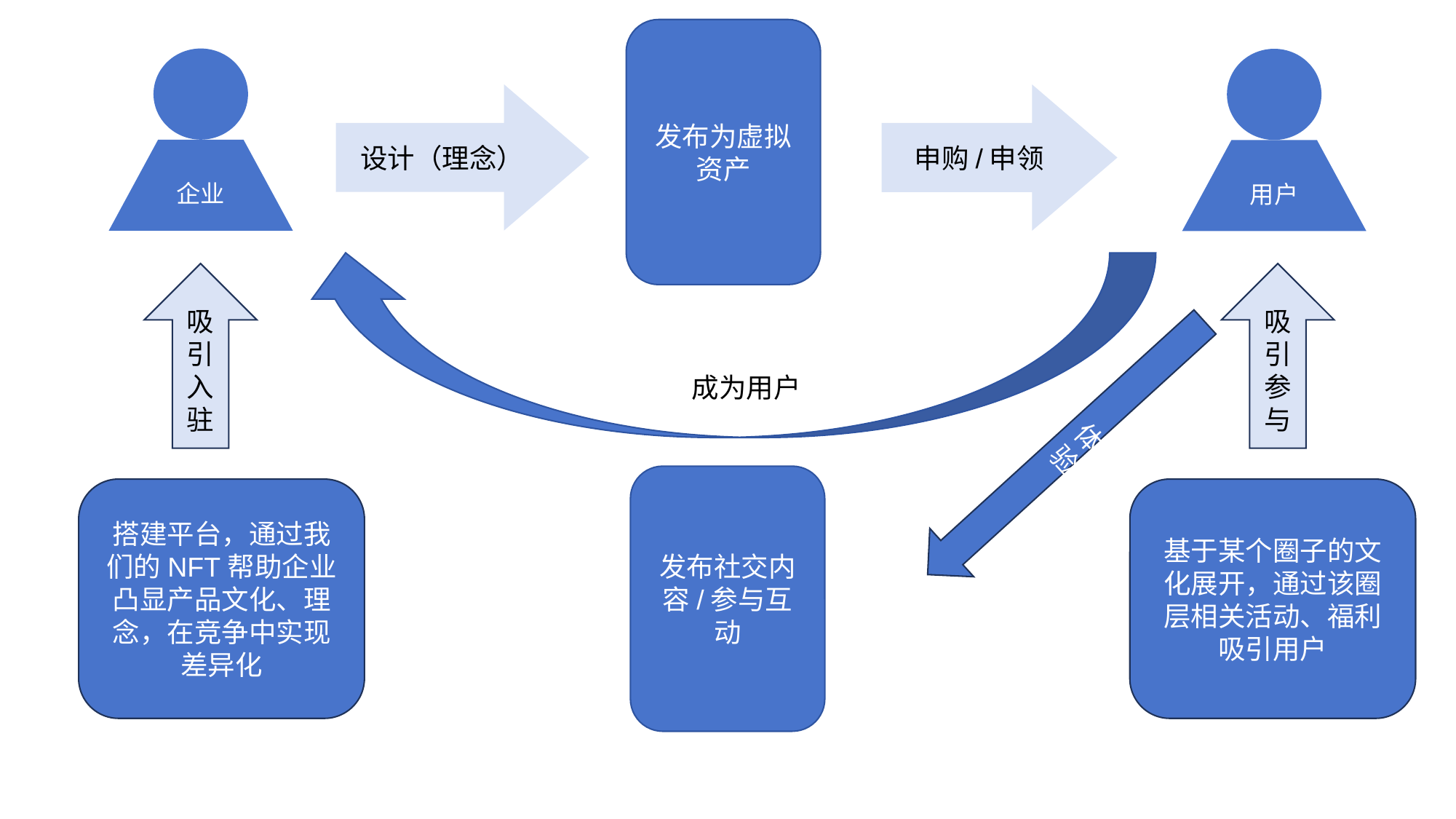

发布为虚拟资产

企业

用户
设计（理念）
申购/申领

体验
吸引入驻
吸引参与
成为用户
发布社交内容/参与互动
搭建平台，通过我们的NFT帮助企业凸显产品文化、理念，在竞争中实现差异化
基于某个圈子的文化展开，通过该圈层相关活动、福利吸引用户